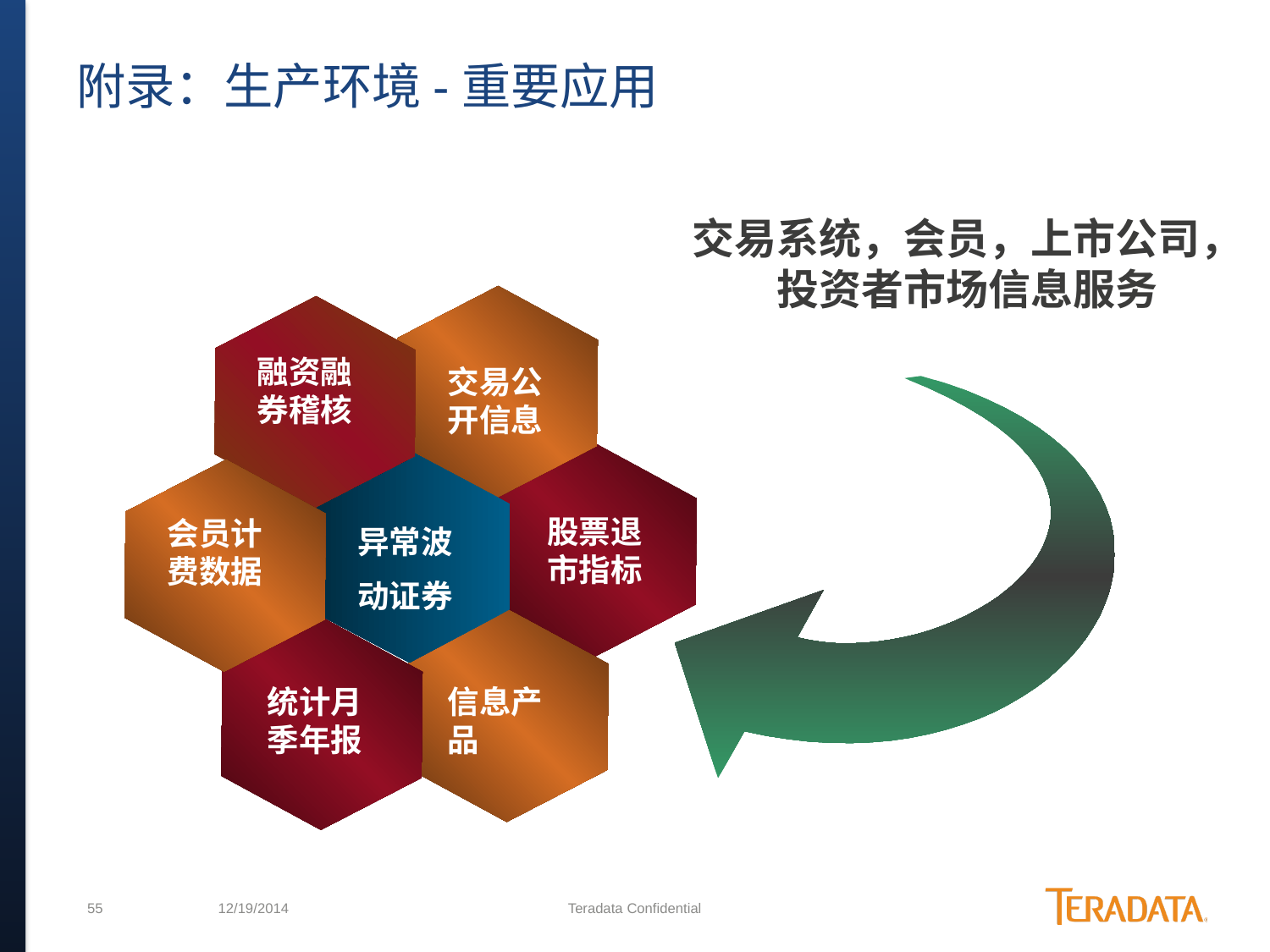

# 附录：生产环境-重要应用
交易系统，会员，上市公司，投资者市场信息服务

融资融券稽核
交易公开信息

股票退市指标
会员计费数据
异常波
动证券

统计月季年报
信息产品